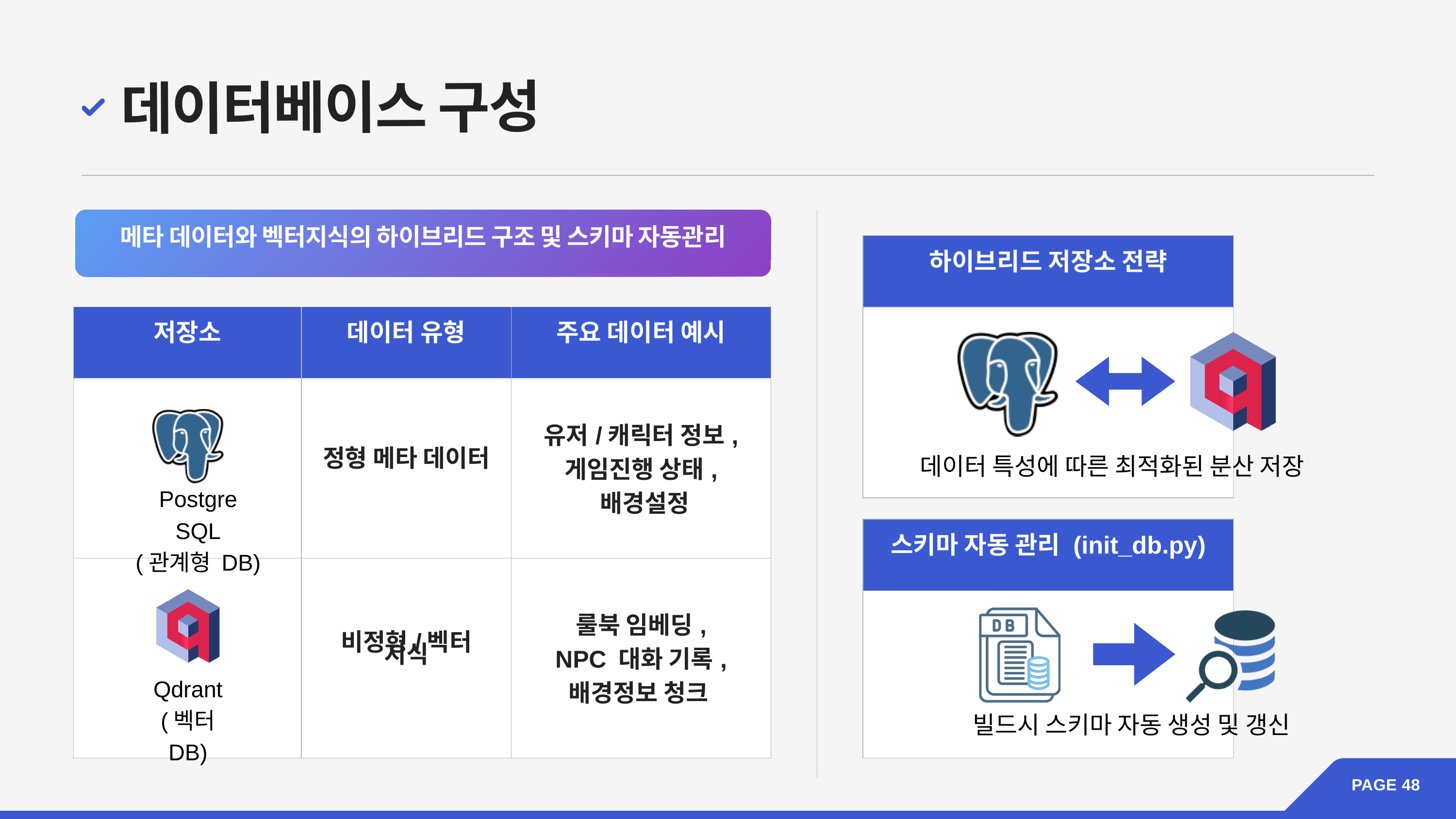

데이터베이스 구성

메타 데이터와 벡터지식의 하이브리드 구조 및 스키마 자동관리

| 하이브리드 저장소 전략 |
| --- |
|  |
| 저장소 | 데이터 유형 | 주요 데이터 예시 |
| --- | --- | --- |
|  | 정형 메타 데이터 | 유저/캐릭터 정보, 게임진행 상태, 배경설정 |
|  | 비정형/벡터 지식 | 룰북 임베딩, NPC 대화 기록, 배경정보 청크 |

데이터 특성에 따른 최적화된 분산 저장
Postgre SQL
(관계형 DB)
| 스키마 자동 관리 (init\_db.py) |
| --- |
|  |

Qdrant
(벡터 DB)
빌드시 스키마 자동 생성 및 갱신

PAGE 48